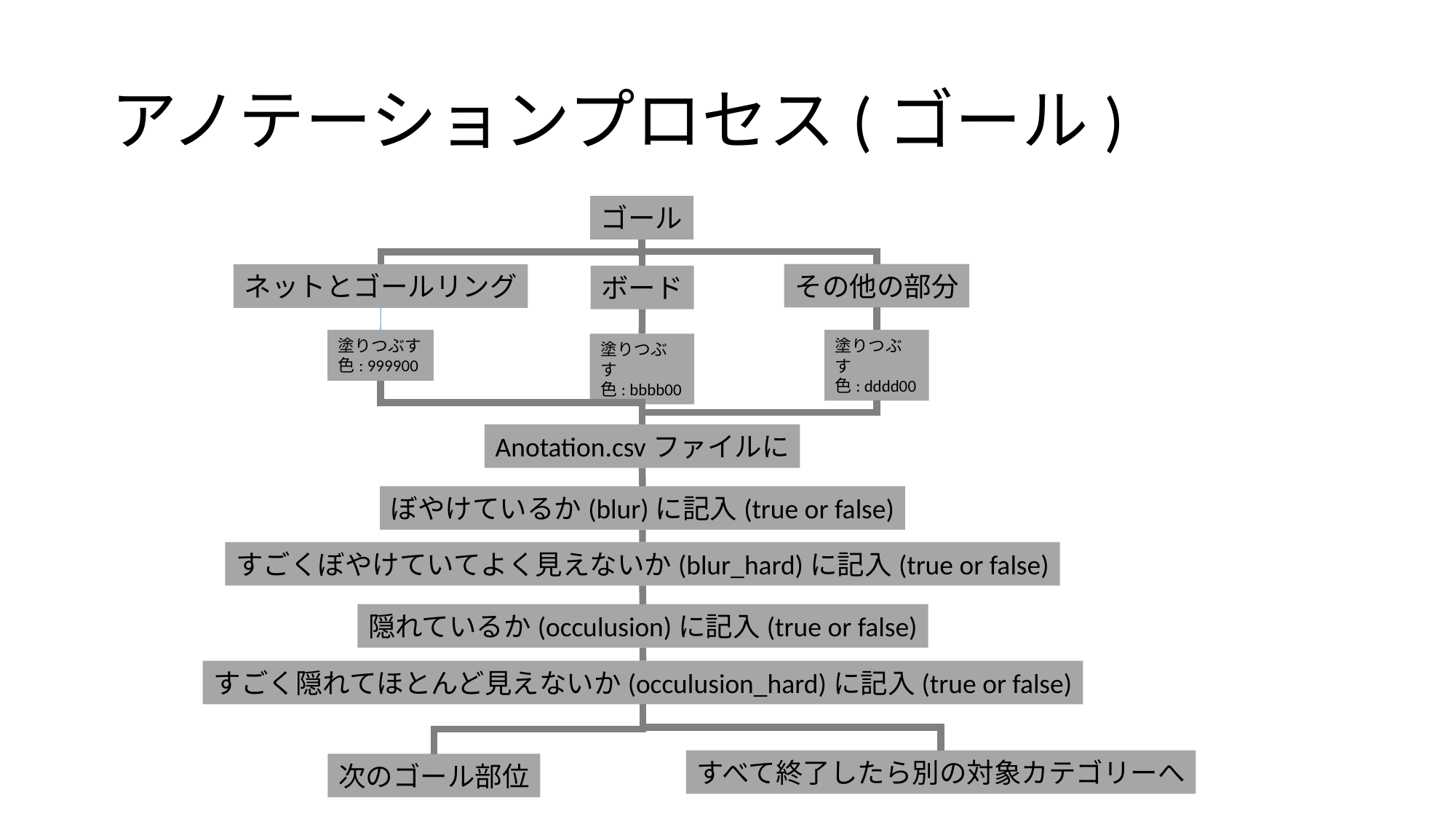

# アノテーションプロセス(ゴール)
ゴール
その他の部分
ネットとゴールリング
ボード
塗りつぶす
色: 999900
塗りつぶす
色: dddd00
塗りつぶす
色: bbbb00
Anotation.csvファイルに
ぼやけているか(blur)に記入(true or false)
すごくぼやけていてよく見えないか(blur_hard)に記入(true or false)
隠れているか(occulusion)に記入(true or false)
すごく隠れてほとんど見えないか(occulusion_hard)に記入(true or false)
すべて終了したら別の対象カテゴリーへ
次のゴール部位